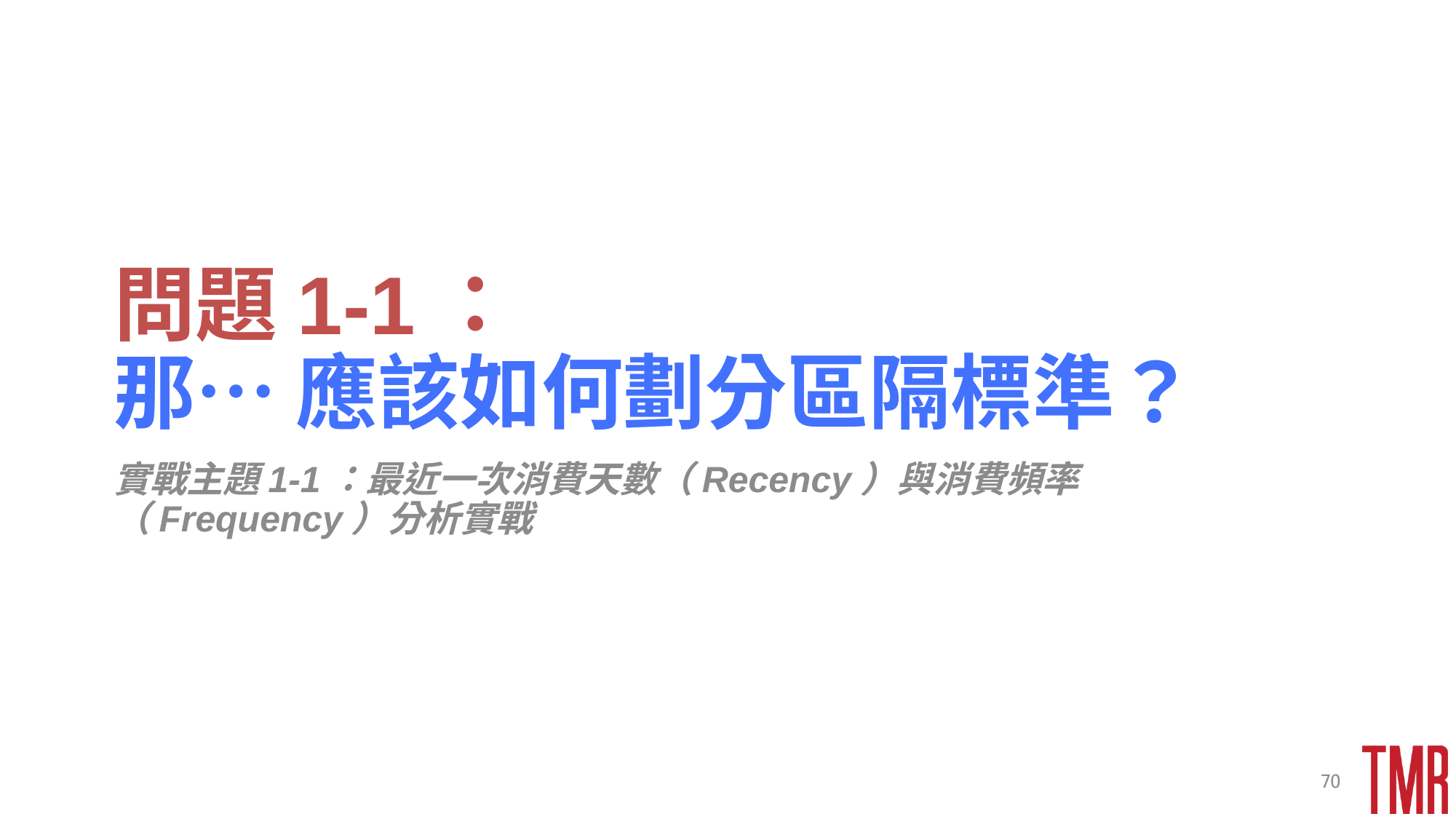

# 問題1-1： 那… 應該如何劃分區隔標準？
實戰主題1-1：最近一次消費天數（Recency）與消費頻率（Frequency）分析實戰
70